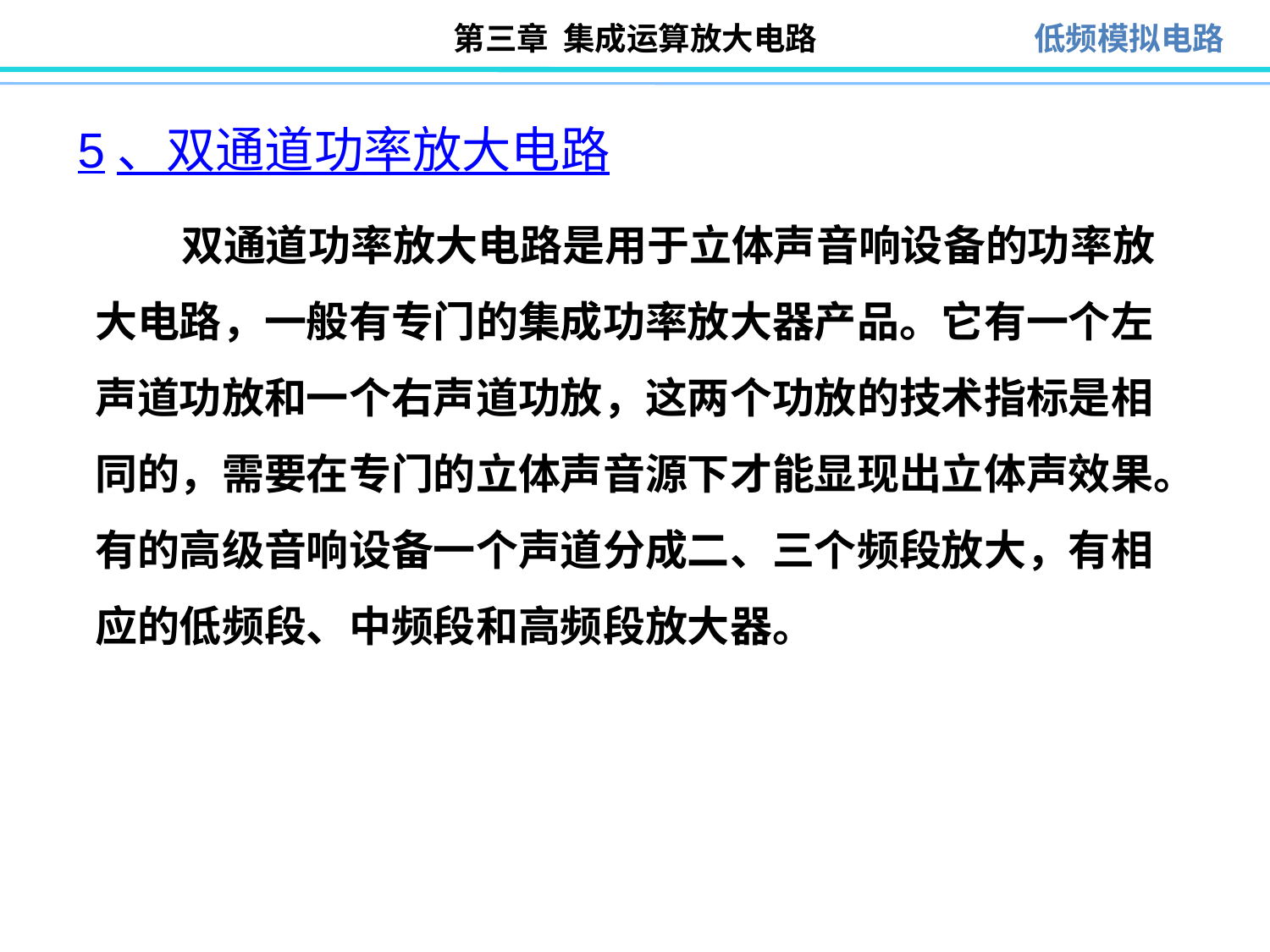

5、双通道功率放大电路
        双通道功率放大电路是用于立体声音响设备的功率放大电路，一般有专门的集成功率放大器产品。它有一个左声道功放和一个右声道功放，这两个功放的技术指标是相同的，需要在专门的立体声音源下才能显现出立体声效果。有的高级音响设备一个声道分成二、三个频段放大，有相应的低频段、中频段和高频段放大器。